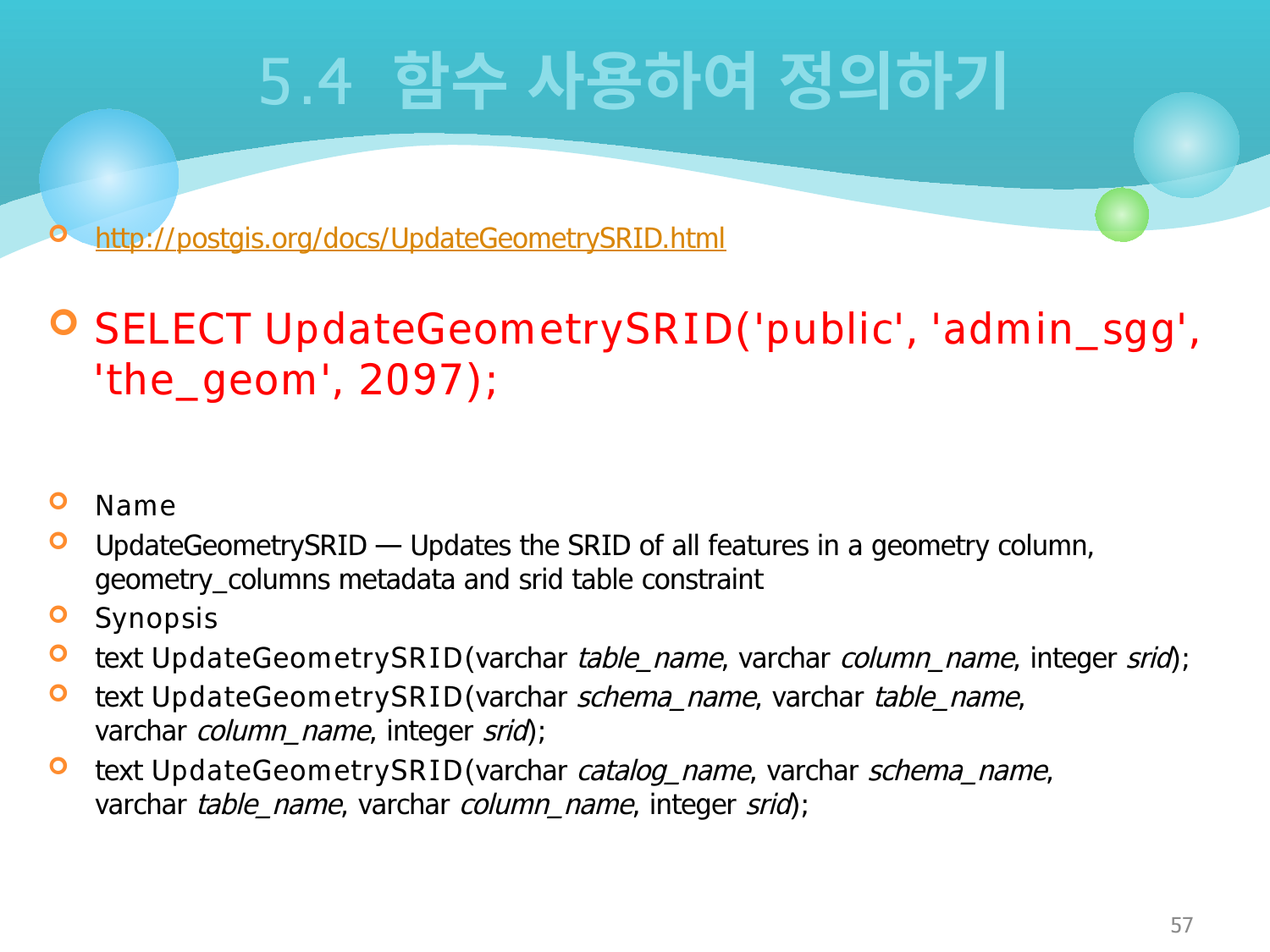

# 5.4 함수 사용하여 정의하기
http://postgis.org/docs/UpdateGeometrySRID.html

SELECT UpdateGeometrySRID('public', 'admin_sgg', 'the_geom', 2097);

Name
UpdateGeometrySRID — Updates the SRID of all features in a geometry column, geometry_columns metadata and srid table constraint
Synopsis
text UpdateGeometrySRID(varchar table_name, varchar column_name, integer srid);
text UpdateGeometrySRID(varchar schema_name, varchar table_name, varchar column_name, integer srid);
text UpdateGeometrySRID(varchar catalog_name, varchar schema_name, varchar table_name, varchar column_name, integer srid);
57